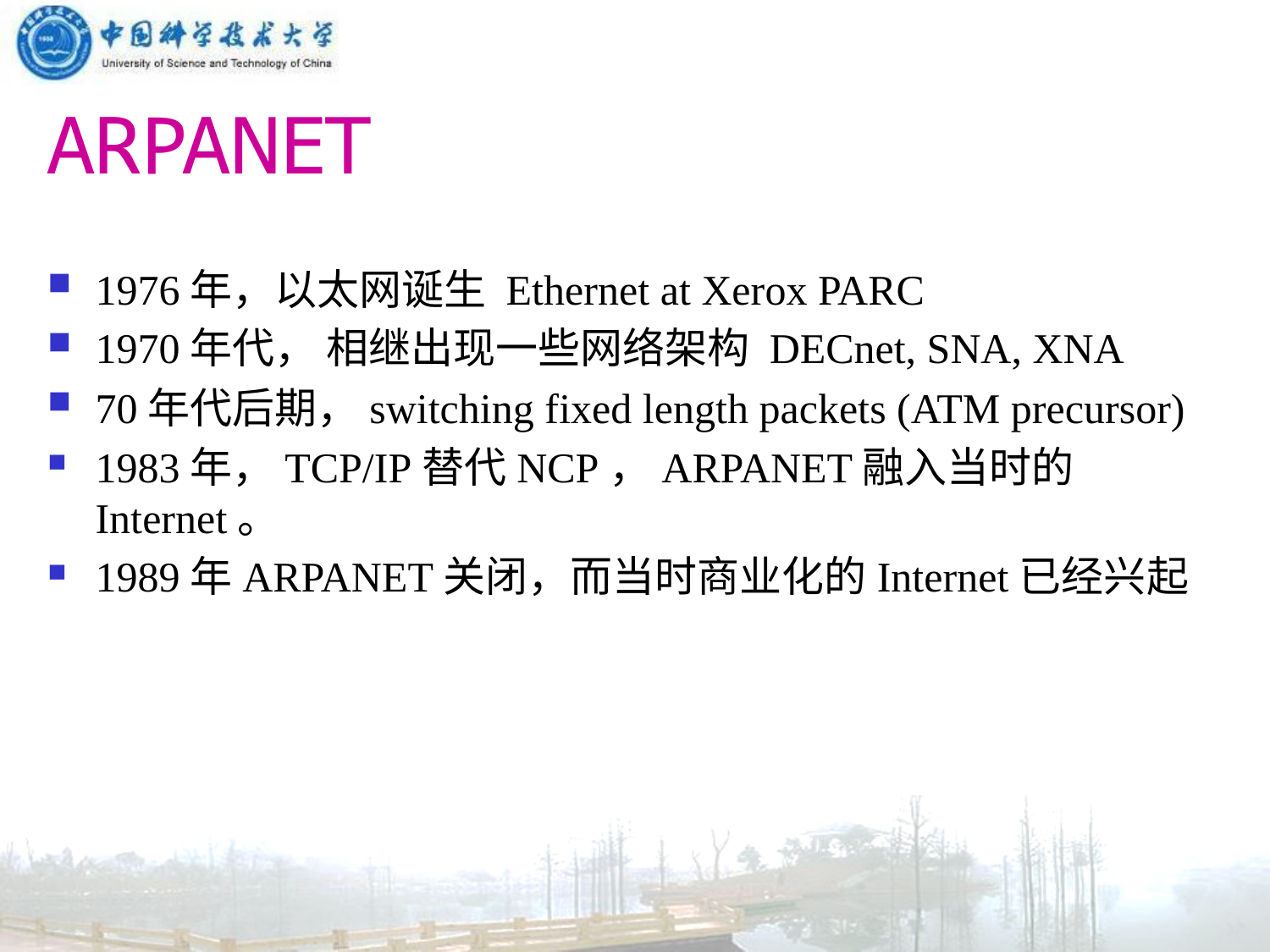

# ARPANET
1976年，以太网诞生 Ethernet at Xerox PARC
1970年代， 相继出现一些网络架构 DECnet, SNA, XNA
70年代后期，switching fixed length packets (ATM precursor)
1983年，TCP/IP替代NCP，ARPANET融入当时的Internet。
1989年ARPANET关闭，而当时商业化的Internet已经兴起